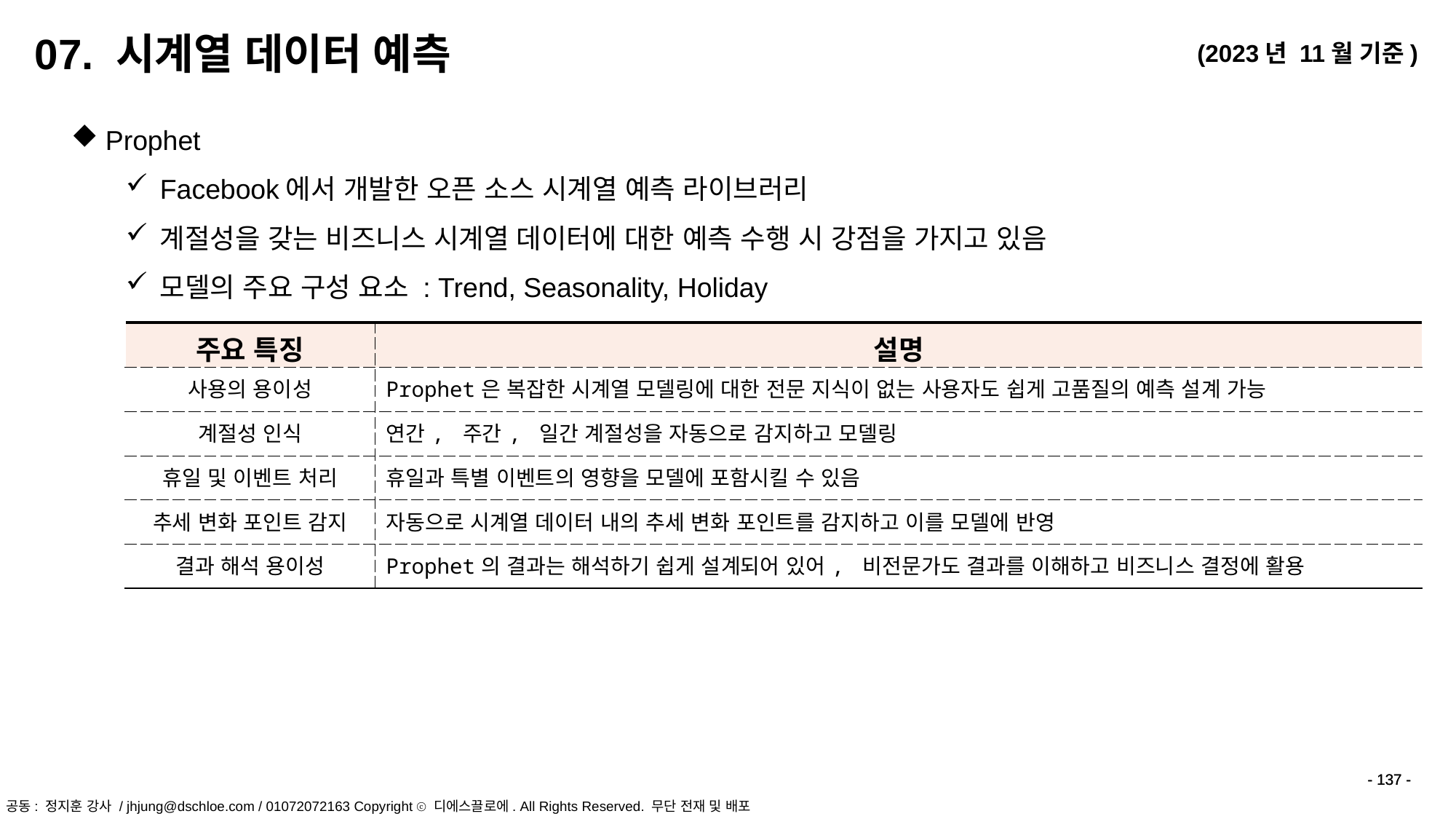

07. 시계열 데이터 예측
Prophet
Facebook에서 개발한 오픈 소스 시계열 예측 라이브러리
계절성을 갖는 비즈니스 시계열 데이터에 대한 예측 수행 시 강점을 가지고 있음
모델의 주요 구성 요소 : Trend, Seasonality, Holiday
| 주요 특징 | 설명 |
| --- | --- |
| 사용의 용이성 | Prophet은 복잡한 시계열 모델링에 대한 전문 지식이 없는 사용자도 쉽게 고품질의 예측 설계 가능 |
| 계절성 인식 | 연간, 주간, 일간 계절성을 자동으로 감지하고 모델링 |
| 휴일 및 이벤트 처리 | 휴일과 특별 이벤트의 영향을 모델에 포함시킬 수 있음 |
| 추세 변화 포인트 감지 | 자동으로 시계열 데이터 내의 추세 변화 포인트를 감지하고 이를 모델에 반영 |
| 결과 해석 용이성 | Prophet의 결과는 해석하기 쉽게 설계되어 있어, 비전문가도 결과를 이해하고 비즈니스 결정에 활용 |
- 137 -